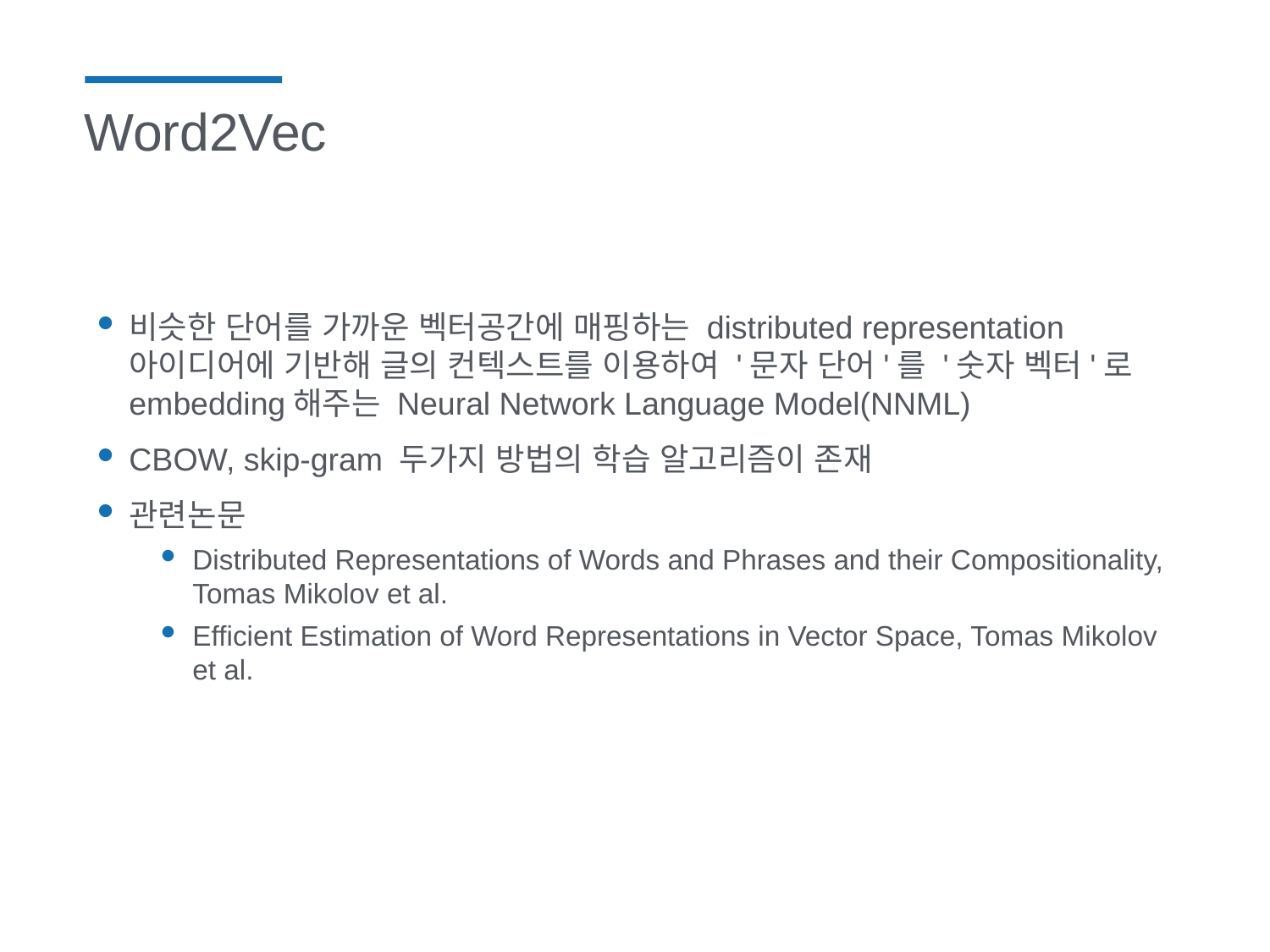

# Word2Vec
비슷한 단어를 가까운 벡터공간에 매핑하는 distributed representation 아이디어에 기반해 글의 컨텍스트를 이용하여 '문자 단어'를 '숫자 벡터'로 embedding해주는 Neural Network Language Model(NNML)
CBOW, skip-gram 두가지 방법의 학습 알고리즘이 존재
관련논문
Distributed Representations of Words and Phrases and their Compositionality, Tomas Mikolov et al.
Efficient Estimation of Word Representations in Vector Space, Tomas Mikolov et al.